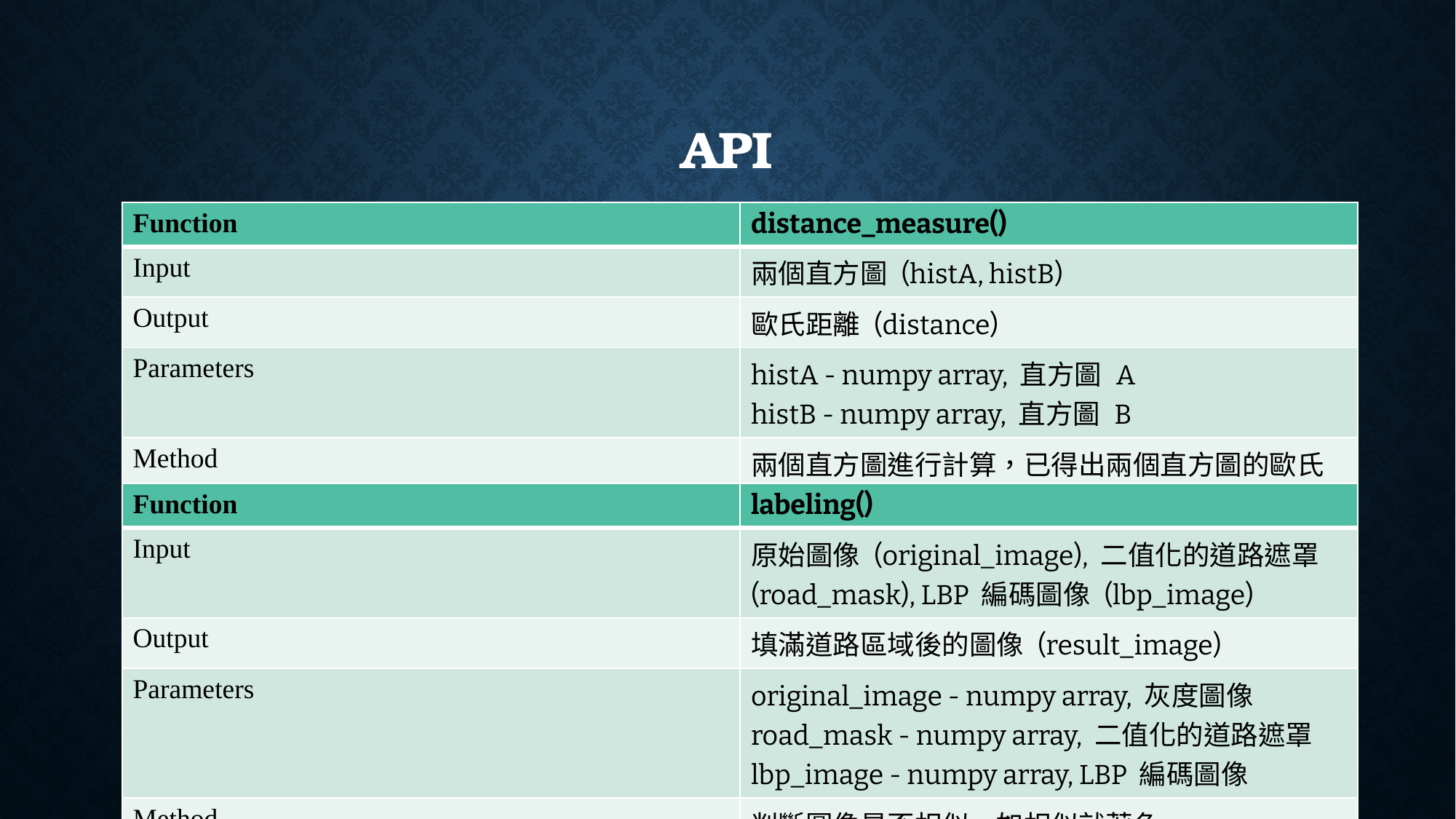

# API
| Function | distance\_measure() |
| --- | --- |
| Input | 兩個直方圖 (histA, histB) |
| Output | 歐氏距離 (distance) |
| Parameters | histA - numpy array, 直方圖 A histB - numpy array, 直方圖 B |
| Method | 兩個直方圖進行計算，已得出兩個直方圖的歐氏距離 |
| Function | labeling() |
| --- | --- |
| Input | 原始圖像 (original\_image), 二值化的道路遮罩 (road\_mask), LBP 編碼圖像 (lbp\_image) |
| Output | 填滿道路區域後的圖像 (result\_image) |
| Parameters | original\_image - numpy array, 灰度圖像 road\_mask - numpy array, 二值化的道路遮罩 lbp\_image - numpy array, LBP 編碼圖像 |
| Method | 判斷圖像是否相似，如相似就著色 |